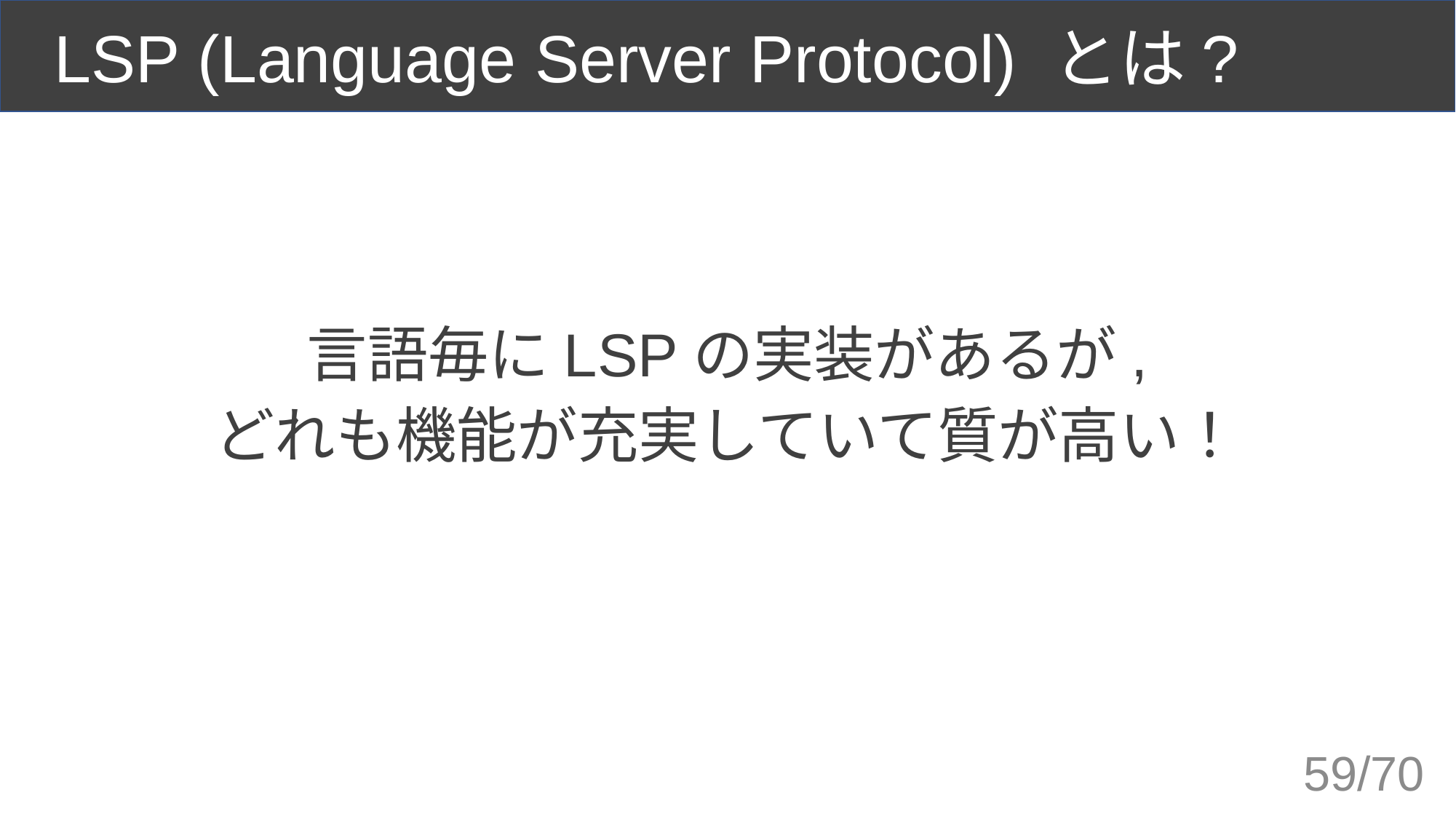

# LSP (Language Server Protocol) とは?
言語毎にLSPの実装があるが,
どれも機能が充実していて質が高い！
59